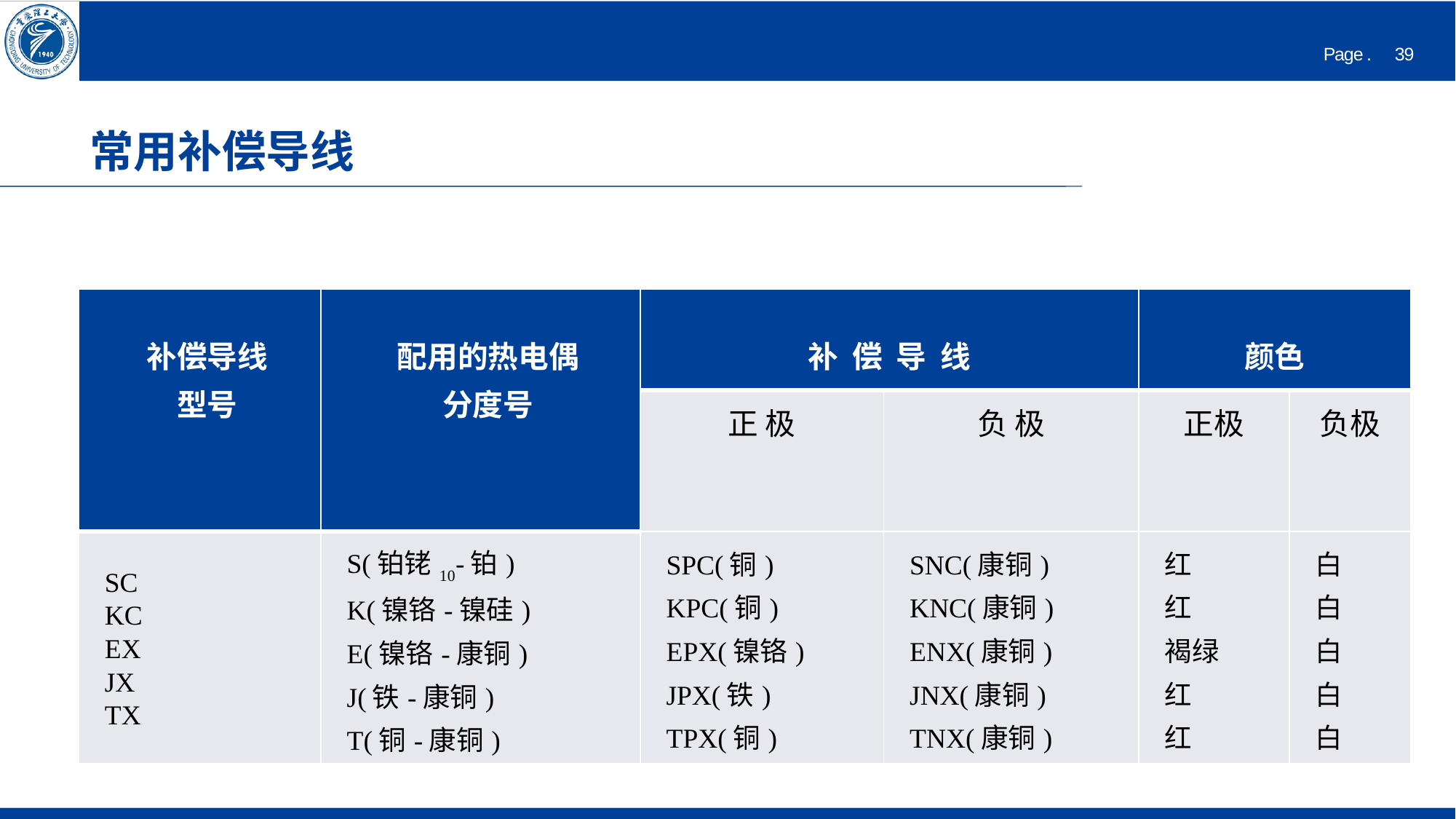

# 常用补偿导线
| 补偿导线 型号 | 配用的热电偶 分度号 | 补 偿 导 线 |  | 颜色 |  |
| --- | --- | --- | --- | --- | --- |
|  |  | 正 极 | 负 极 | 正极 | 负极 |
| SC KC EX JX TX | S(铂铑10-铂) K(镍铬-镍硅) E(镍铬-康铜) J(铁-康铜) T(铜-康铜) | SPC(铜) KPC(铜) EPX(镍铬) JPX(铁) TPX(铜) | SNC(康铜) KNC(康铜) ENX(康铜) JNX(康铜) TNX(康铜) | 红 红 褐绿 红 红 | 白 白 白 白 白 |